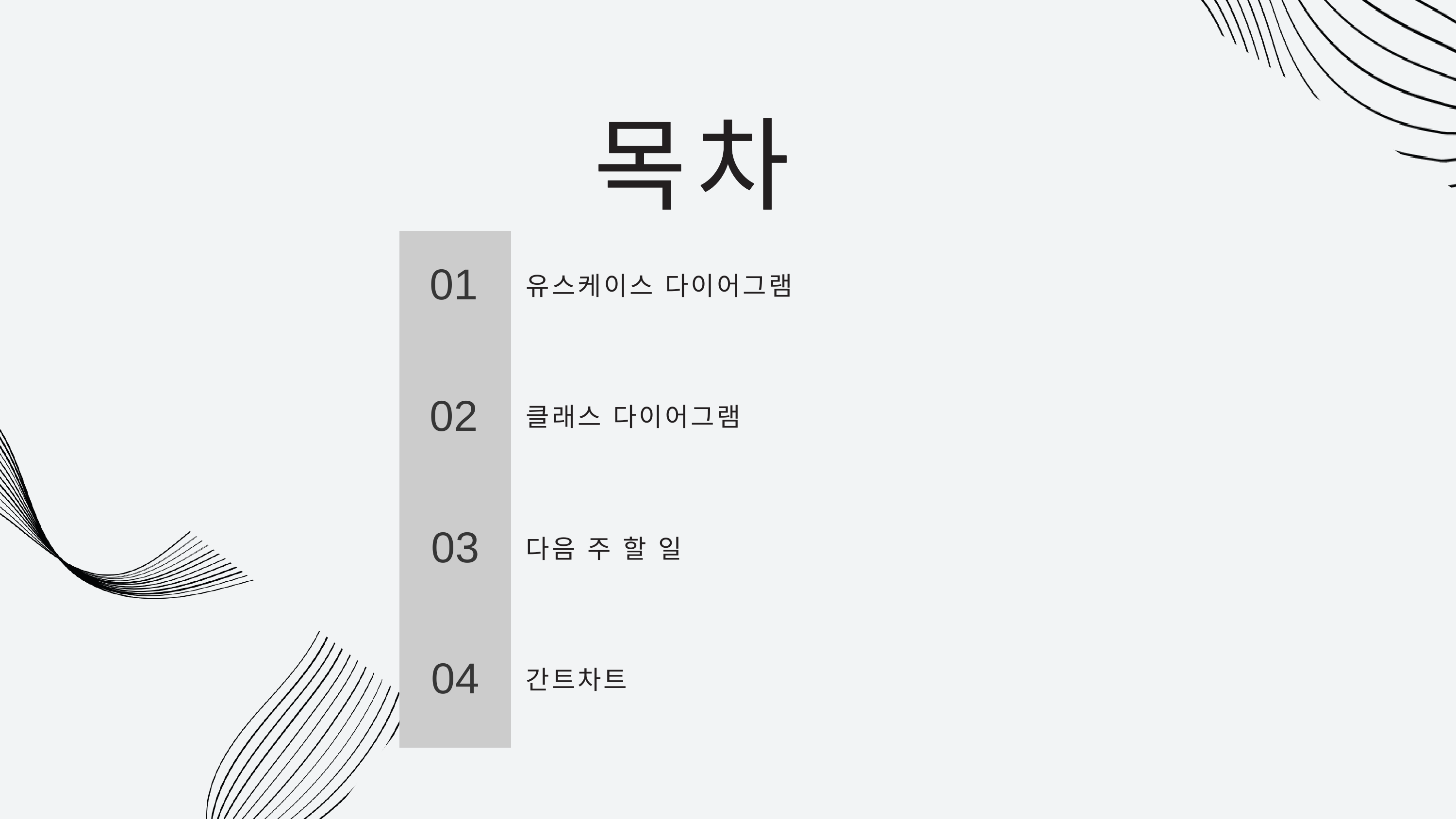

목차
목차

01
유스케이스 다이어그램
02
클래스 다이어그램

03
다음 주 할 일
04
간트차트